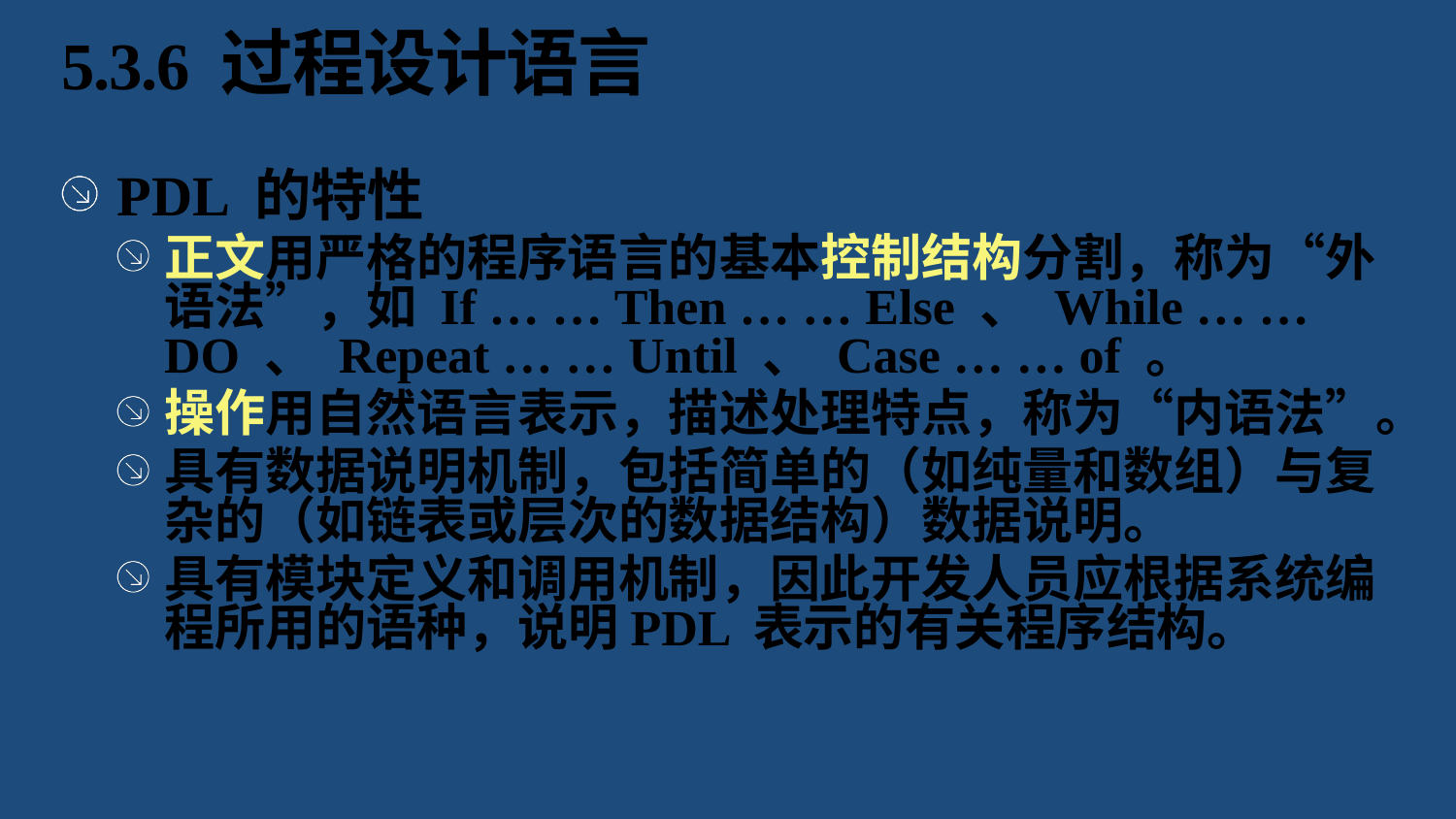

# 5.3.6 过程设计语言
PDL 的特性
正文用严格的程序语言的基本控制结构分割，称为“外语法”，如 If … … Then … … Else 、 While … … DO 、 Repeat … … Until 、 Case … … of 。
操作用自然语言表示，描述处理特点，称为“内语法”。
具有数据说明机制，包括简单的（如纯量和数组）与复杂的（如链表或层次的数据结构）数据说明。
具有模块定义和调用机制，因此开发人员应根据系统编程所用的语种，说明PDL 表示的有关程序结构。